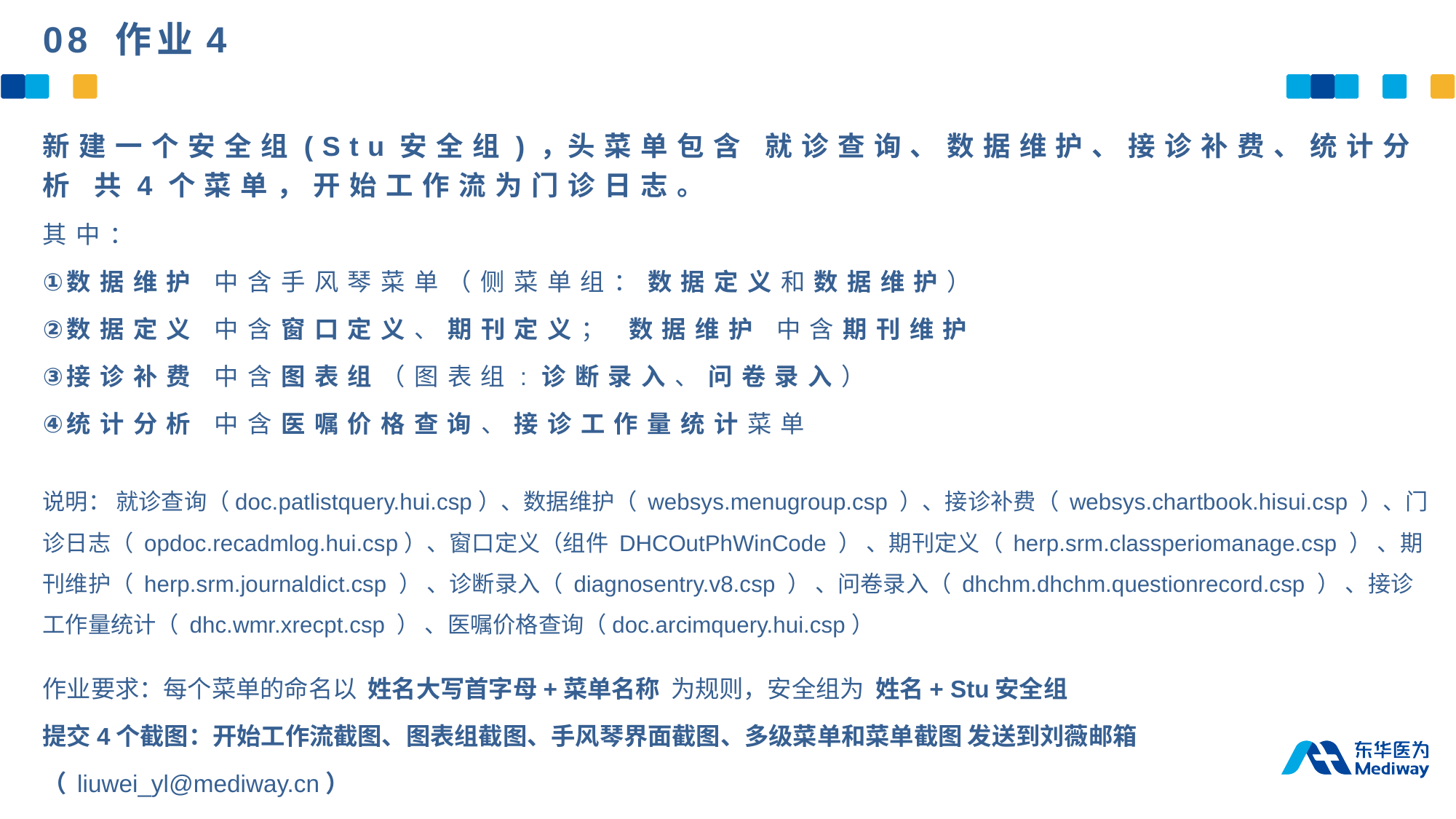

08 作业4
新建一个安全组(Stu安全组)，头菜单包含 就诊查询、数据维护、接诊补费、统计分析 共4个菜单，开始工作流为门诊日志。
其中：
数据维护 中含手风琴菜单（侧菜单组：数据定义和数据维护）
数据定义 中含窗口定义、期刊定义； 数据维护 中含期刊维护
接诊补费 中含图表组（图表组:诊断录入、问卷录入）
统计分析 中含医嘱价格查询、接诊工作量统计菜单
说明： 就诊查询（doc.patlistquery.hui.csp）、数据维护（ websys.menugroup.csp ）、接诊补费（ websys.chartbook.hisui.csp ）、门诊日志（ opdoc.recadmlog.hui.csp）、窗口定义（组件 DHCOutPhWinCode ） 、期刊定义（ herp.srm.classperiomanage.csp ） 、期刊维护（ herp.srm.journaldict.csp ） 、诊断录入（ diagnosentry.v8.csp ） 、问卷录入（ dhchm.dhchm.questionrecord.csp ） 、接诊工作量统计（ dhc.wmr.xrecpt.csp ） 、医嘱价格查询（doc.arcimquery.hui.csp）
作业要求：每个菜单的命名以  姓名大写首字母+菜单名称  为规则，安全组为  姓名+ Stu安全组
提交4个截图：开始工作流截图、图表组截图、手风琴界面截图、多级菜单和菜单截图 发送到刘薇邮箱
（liuwei_yl@mediway.cn）